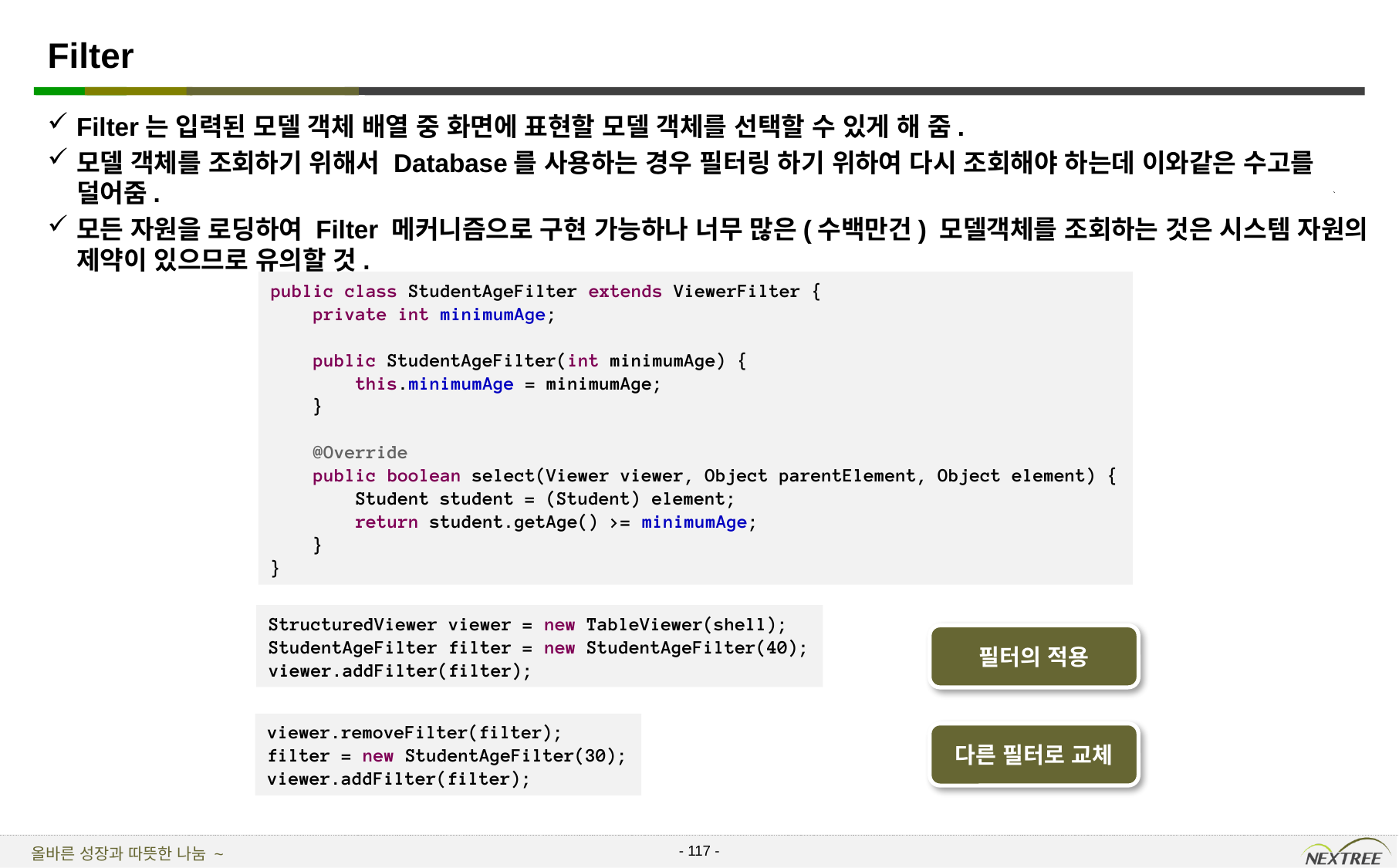

# Filter
Filter는 입력된 모델 객체 배열 중 화면에 표현할 모델 객체를 선택할 수 있게 해 줌.
모델 객체를 조회하기 위해서 Database를 사용하는 경우 필터링 하기 위하여 다시 조회해야 하는데 이와같은 수고를 덜어줌.
모든 자원을 로딩하여 Filter 메커니즘으로 구현 가능하나 너무 많은(수백만건) 모델객체를 조회하는 것은 시스템 자원의 제약이 있으므로 유의할 것.
public class StudentAgeFilter extends ViewerFilter {
    private int minimumAge;

    public StudentAgeFilter(int minimumAge) {
        this.minimumAge = minimumAge;
    }

    @Override
    public boolean select(Viewer viewer, Object parentElement, Object element) {
        Student student = (Student) element;
        return student.getAge() >= minimumAge;
    }
}
StructuredViewer viewer = new TableViewer(shell);
StudentAgeFilter filter = new StudentAgeFilter(40);
viewer.addFilter(filter);
필터의 적용
viewer.removeFilter(filter);
filter = new StudentAgeFilter(30);
viewer.addFilter(filter);
다른 필터로 교체